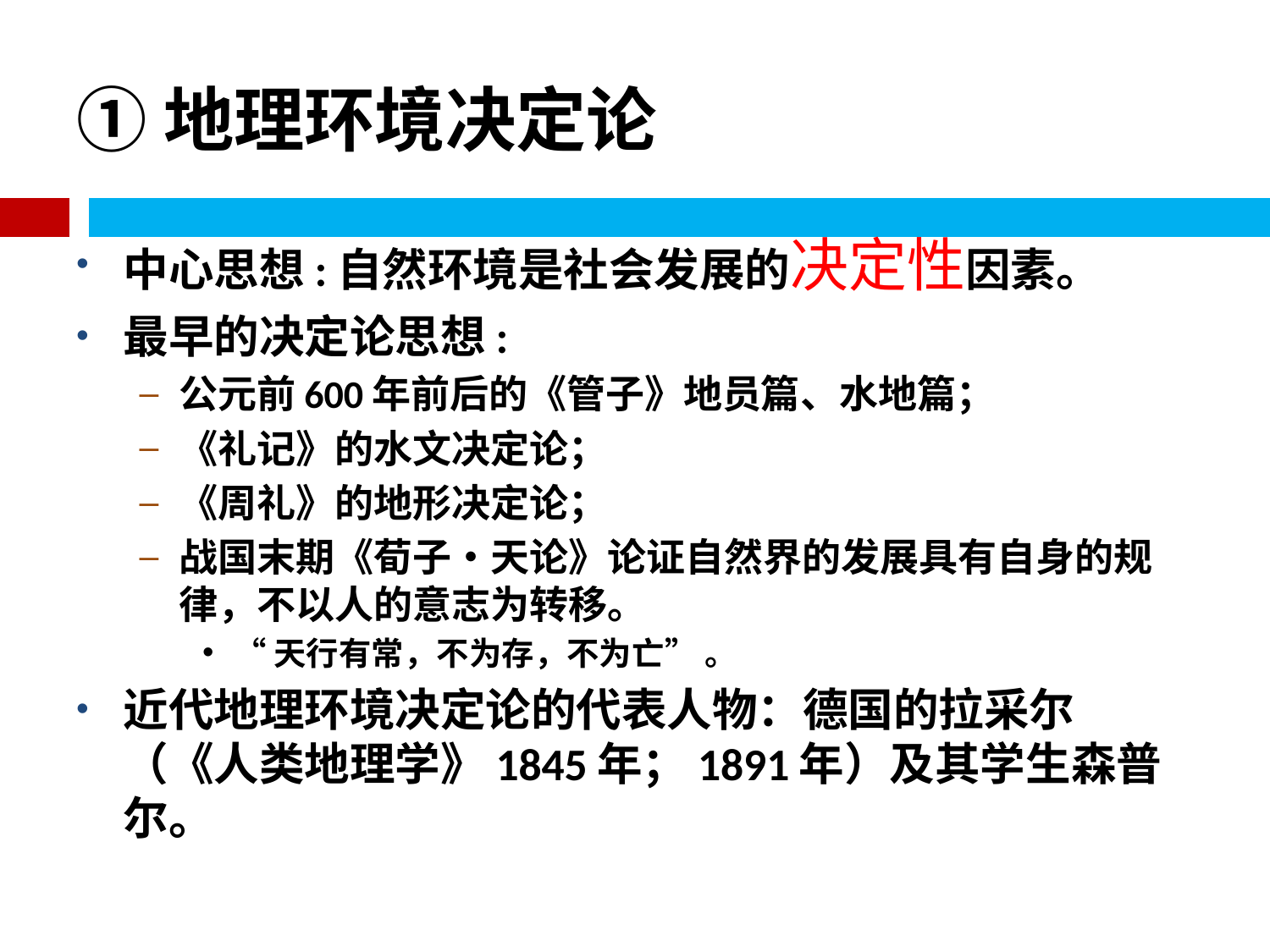

# ①地理环境决定论
中心思想:自然环境是社会发展的决定性因素。
最早的决定论思想:
公元前600年前后的《管子》地员篇、水地篇；
《礼记》的水文决定论；
《周礼》的地形决定论；
战国末期《荀子•天论》论证自然界的发展具有自身的规律，不以人的意志为转移。
“天行有常，不为存，不为亡” 。
近代地理环境决定论的代表人物：德国的拉采尔（《人类地理学》1845年；1891年）及其学生森普尔。